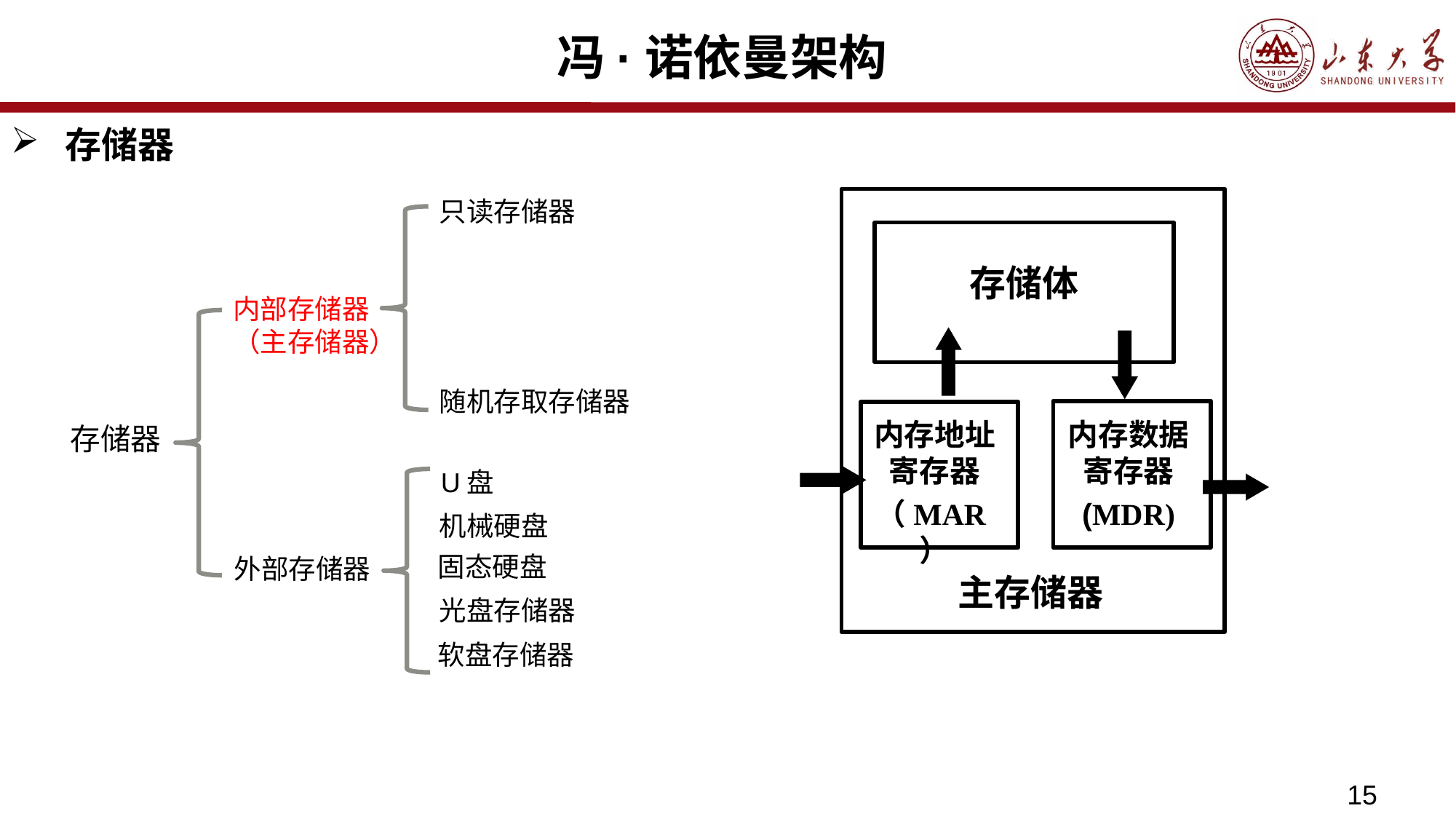

# 冯·诺依曼架构
存储器

只读存储器

存储体
内部存储器
（主存储器）

随机存取存储器

内存地址寄存器
（MAR）
内存数据寄存器
(MDR)
存储器

U盘

机械硬盘
固态硬盘
外部存储器
主存储器
光盘存储器
软盘存储器
15